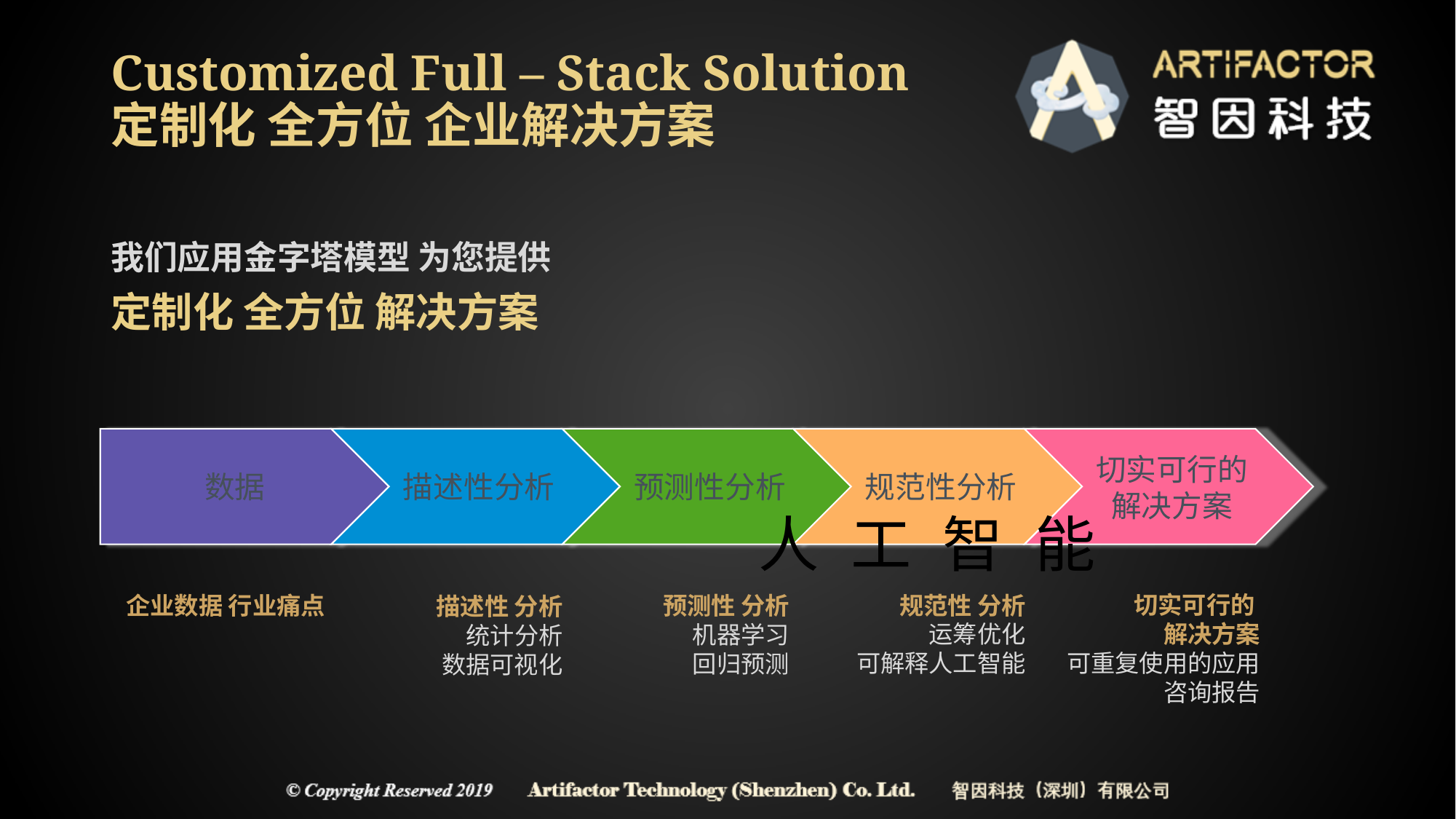

Customized Full – Stack Solution
定制化 全方位 企业解决方案
数据
描述性分析
预测性分析
规范性分析
切实可行的解决方案
我们应用金字塔模型 为您提供
定制化 全方位 解决方案
人 工 智 能
切实可行的
解决方案
可重复使用的应用
咨询报告
规范性 分析
运筹优化
可解释人工智能
企业数据 行业痛点
预测性 分析
机器学习
回归预测
描述性 分析
统计分析
数据可视化